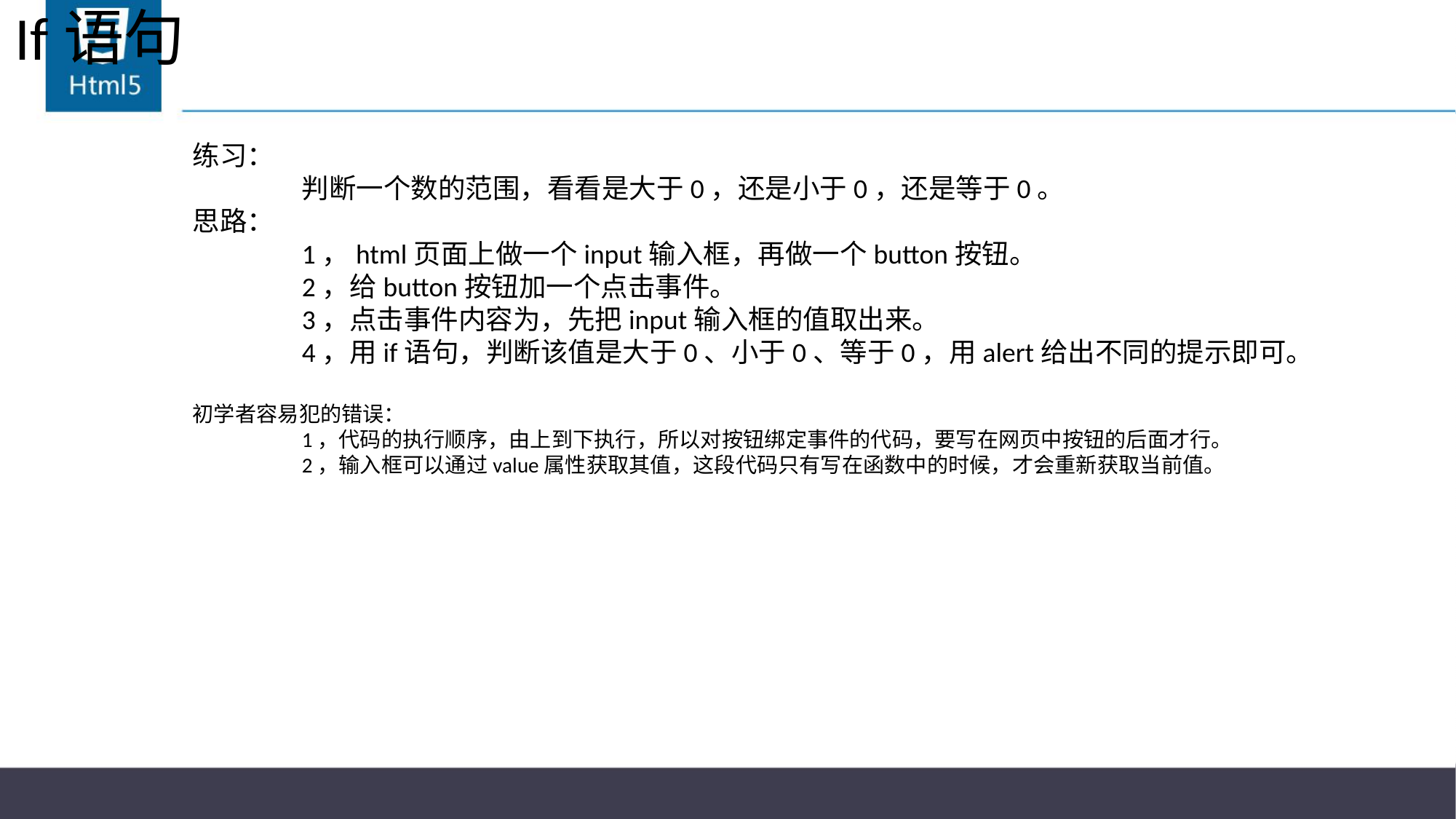

# If语句
练习：
	判断一个数的范围，看看是大于0，还是小于0，还是等于0。
思路：
	1，html页面上做一个input输入框，再做一个button按钮。
	2，给button按钮加一个点击事件。
	3，点击事件内容为，先把input输入框的值取出来。
	4，用if语句，判断该值是大于0、小于0、等于0，用alert给出不同的提示即可。

初学者容易犯的错误：
	1，代码的执行顺序，由上到下执行，所以对按钮绑定事件的代码，要写在网页中按钮的后面才行。
	2，输入框可以通过value属性获取其值，这段代码只有写在函数中的时候，才会重新获取当前值。